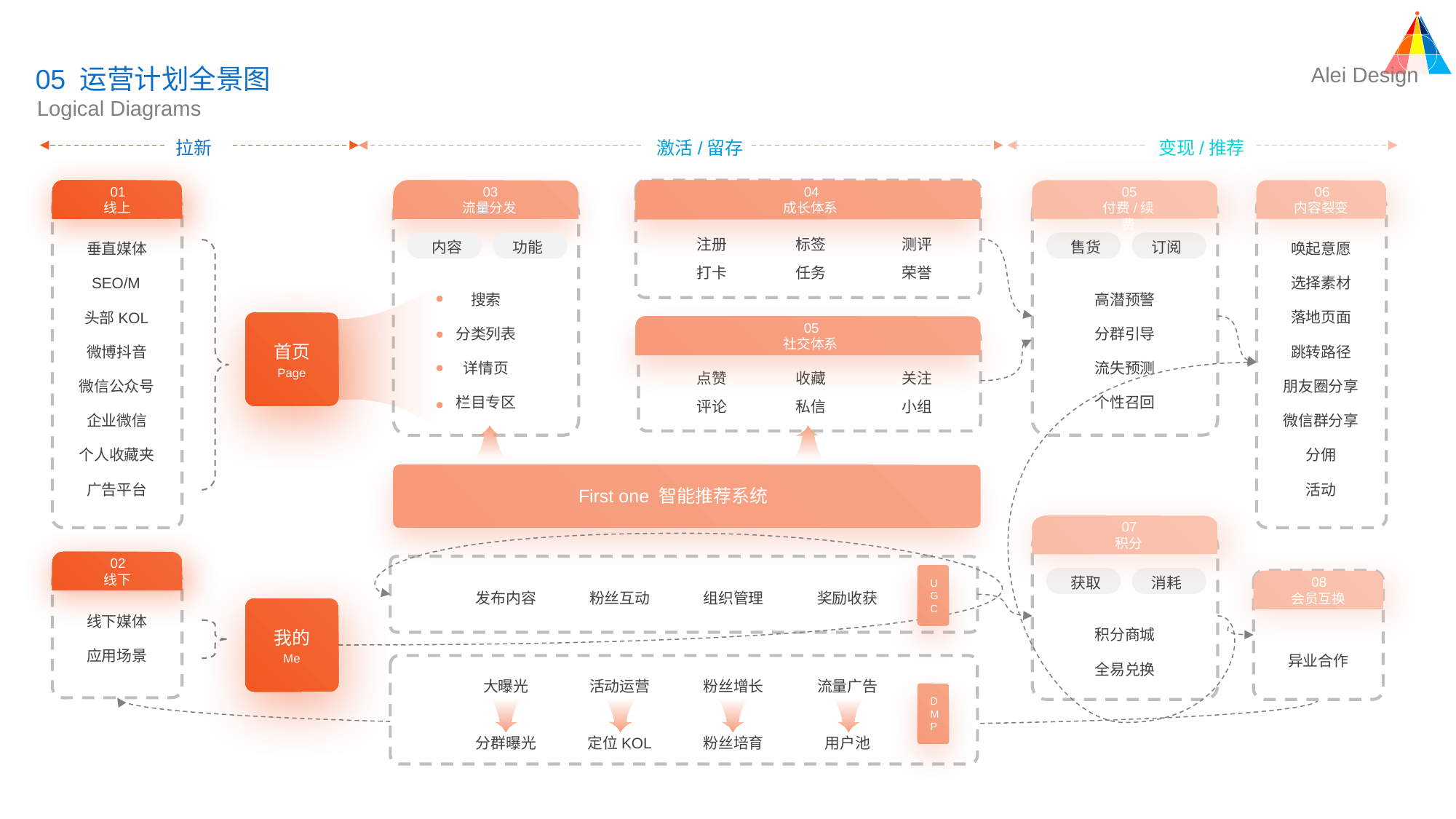

Alei Design
05 运营计划全景图
Logical Diagrams
拉新
激活/留存
变现/推荐
01
03
04
05
06

线上
流量分发
成长体系
付费/续费
内容裂变

注册
标签
测评

内容

功能

售货

订阅
垂直媒体
唤起意愿

打卡
任务
荣誉
SEO/M
选择素材
搜索
高潜预警

落地页面
头部KOL

01

05

分类列表
分群引导
线上

社交体系

首页
微博抖音
跳转路径
详情页
流失预测
Page
点赞
收藏
关注

微信公众号
朋友圈分享
栏目专区
个性召回
评论
私信
小组

企业微信
微信群分享

个人收藏夹
分佣

广告平台
活动
First one 智能推荐系统
07

积分

02

UGC
线下

获取

消耗
08

发布内容
粉丝互动
组织管理
奖励收获
会员互换

线下媒体

积分商城
我的
应用场景
Me
异业合作
全易兑换

大曝光
活动运营
粉丝增长
流量广告
DMP

分群曝光
定位KOL
粉丝培育
用户池